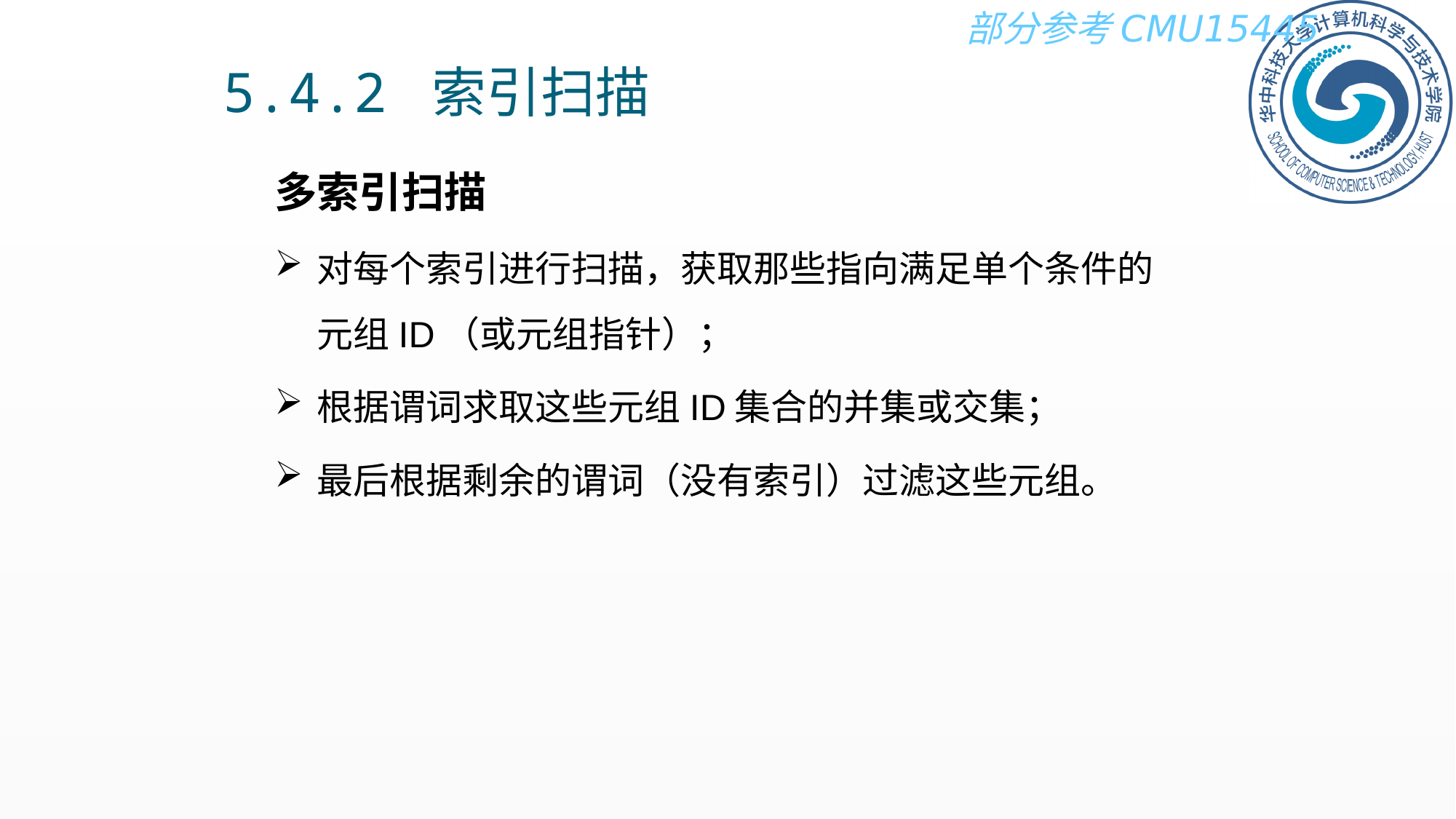

5.4.2 索引扫描
多索引扫描
对每个索引进行扫描，获取那些指向满足单个条件的元组ID（或元组指针）；
根据谓词求取这些元组ID集合的并集或交集；
最后根据剩余的谓词（没有索引）过滤这些元组。

161